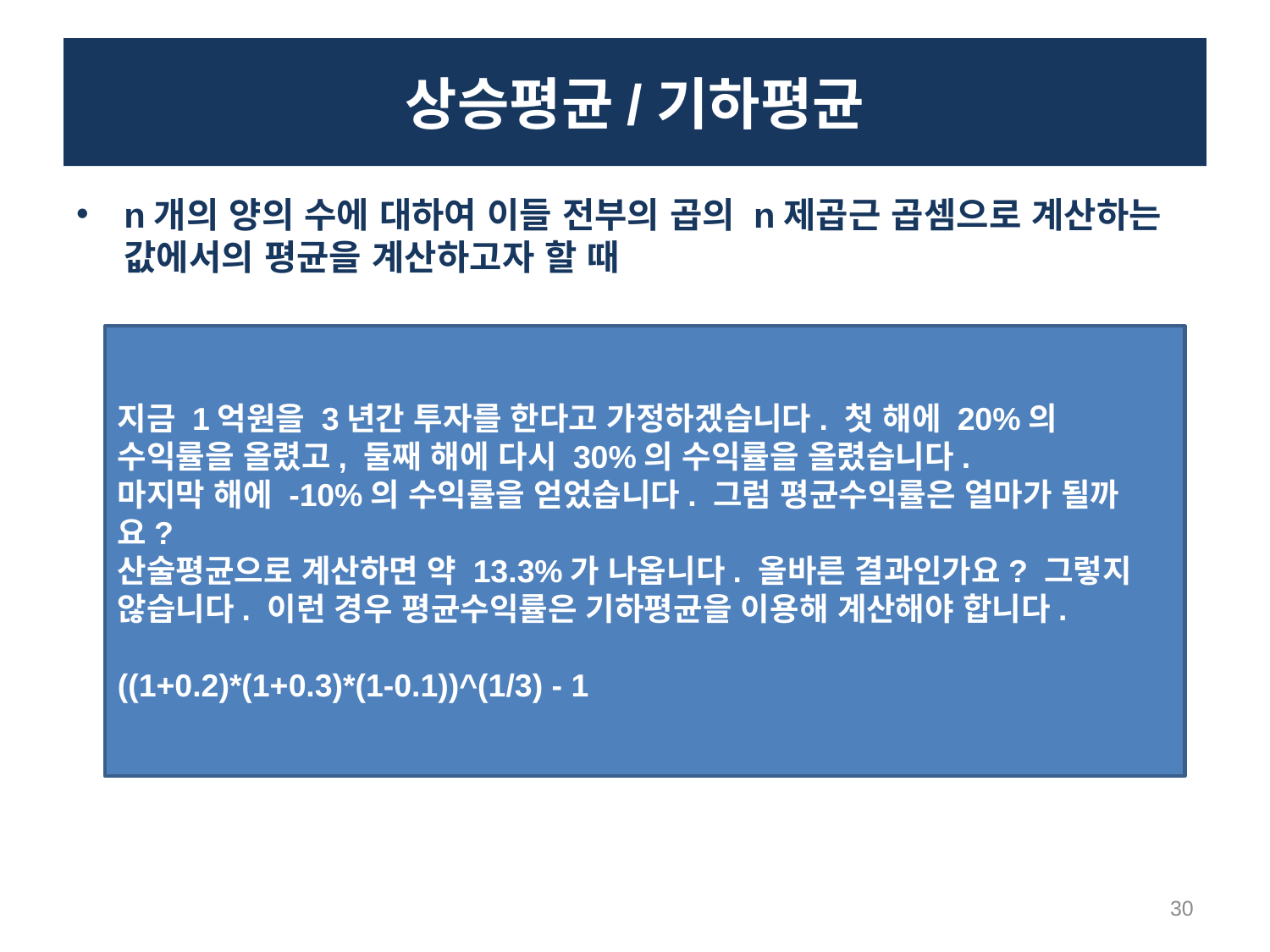

# 상승평균/기하평균
n개의 양의 수에 대하여 이들 전부의 곱의 n제곱근 곱셈으로 계산하는 값에서의 평균을 계산하고자 할 때

지금 1억원을 3년간 투자를 한다고 가정하겠습니다. 첫 해에 20%의 수익률을 올렸고, 둘째 해에 다시 30%의 수익률을 올렸습니다.
마지막 해에 -10%의 수익률을 얻었습니다. 그럼 평균수익률은 얼마가 될까요?
산술평균으로 계산하면 약 13.3%가 나옵니다. 올바른 결과인가요? 그렇지 않습니다. 이런 경우 평균수익률은 기하평균을 이용해 계산해야 합니다.

((1+0.2)*(1+0.3)*(1-0.1))^(1/3) - 1
30